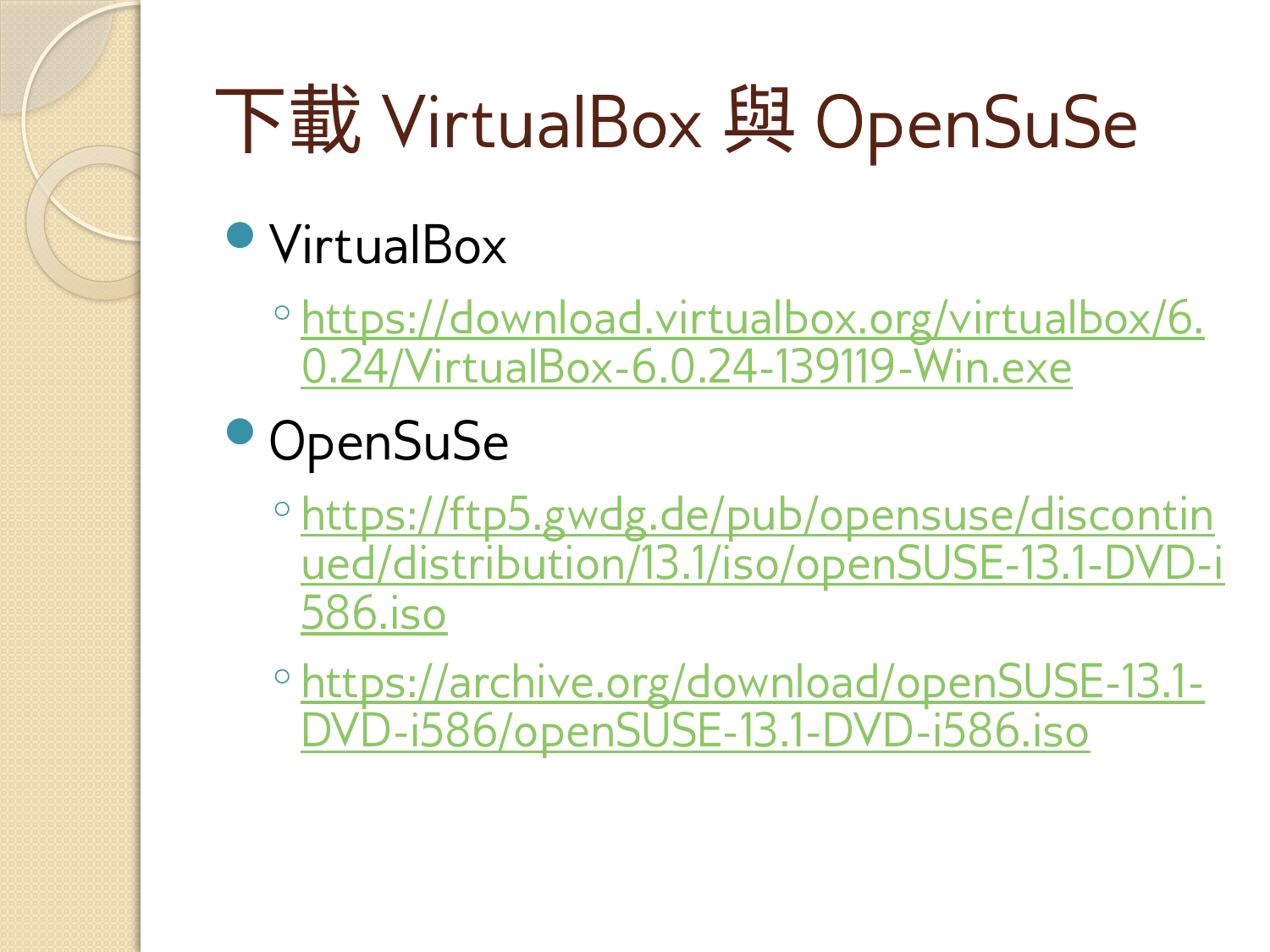

# 下載VirtualBox與OpenSuSe
VirtualBox
https://download.virtualbox.org/virtualbox/6.0.24/VirtualBox-6.0.24-139119-Win.exe
OpenSuSe
https://ftp5.gwdg.de/pub/opensuse/discontinued/distribution/13.1/iso/openSUSE-13.1-DVD-i586.iso
https://archive.org/download/openSUSE-13.1-DVD-i586/openSUSE-13.1-DVD-i586.iso